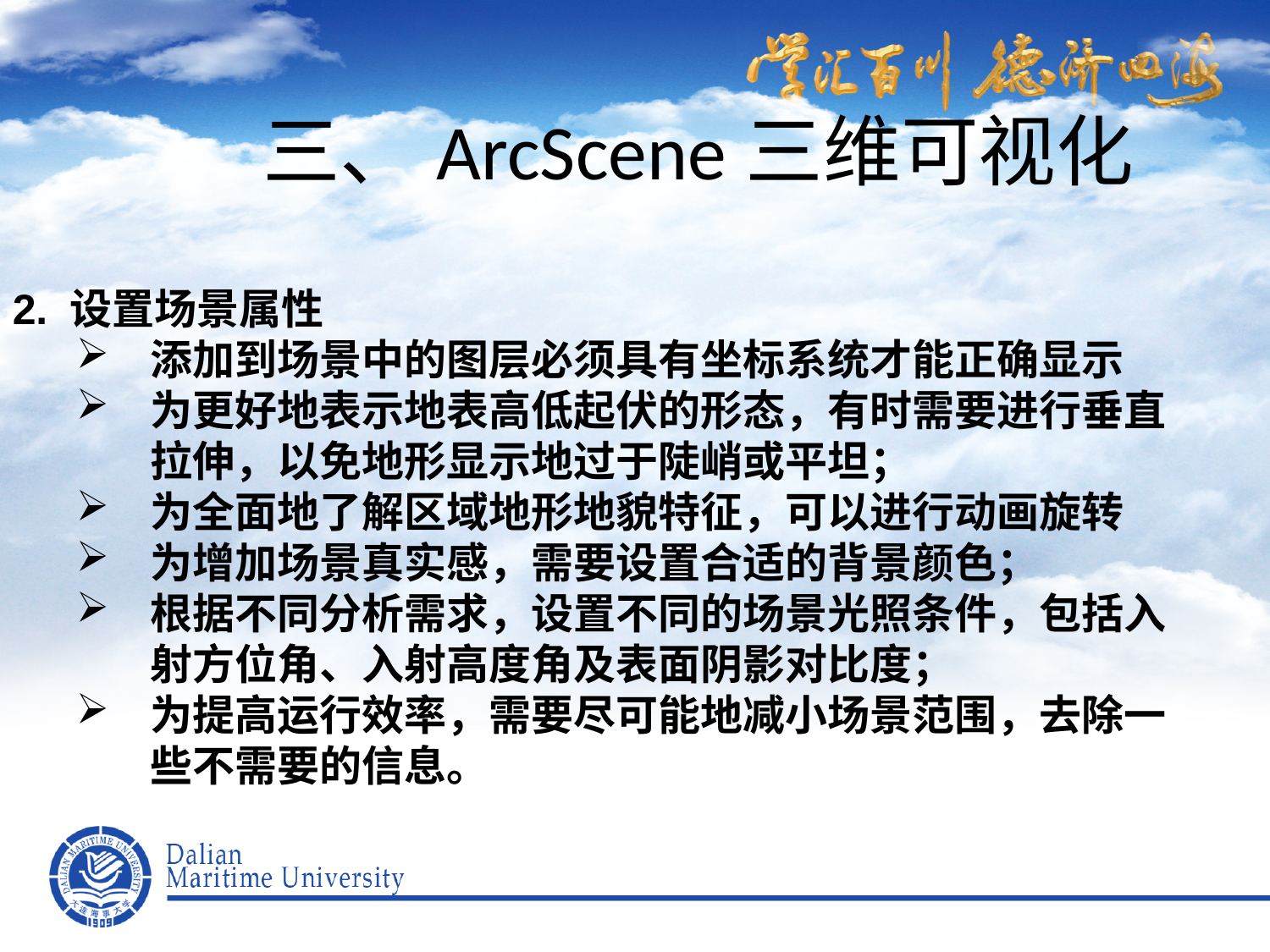

三、ArcScene三维可视化
2. 设置场景属性
添加到场景中的图层必须具有坐标系统才能正确显示
为更好地表示地表高低起伏的形态，有时需要进行垂直拉伸，以免地形显示地过于陡峭或平坦；
为全面地了解区域地形地貌特征，可以进行动画旋转
为增加场景真实感，需要设置合适的背景颜色；
根据不同分析需求，设置不同的场景光照条件，包括入射方位角、入射高度角及表面阴影对比度；
为提高运行效率，需要尽可能地减小场景范围，去除一些不需要的信息。